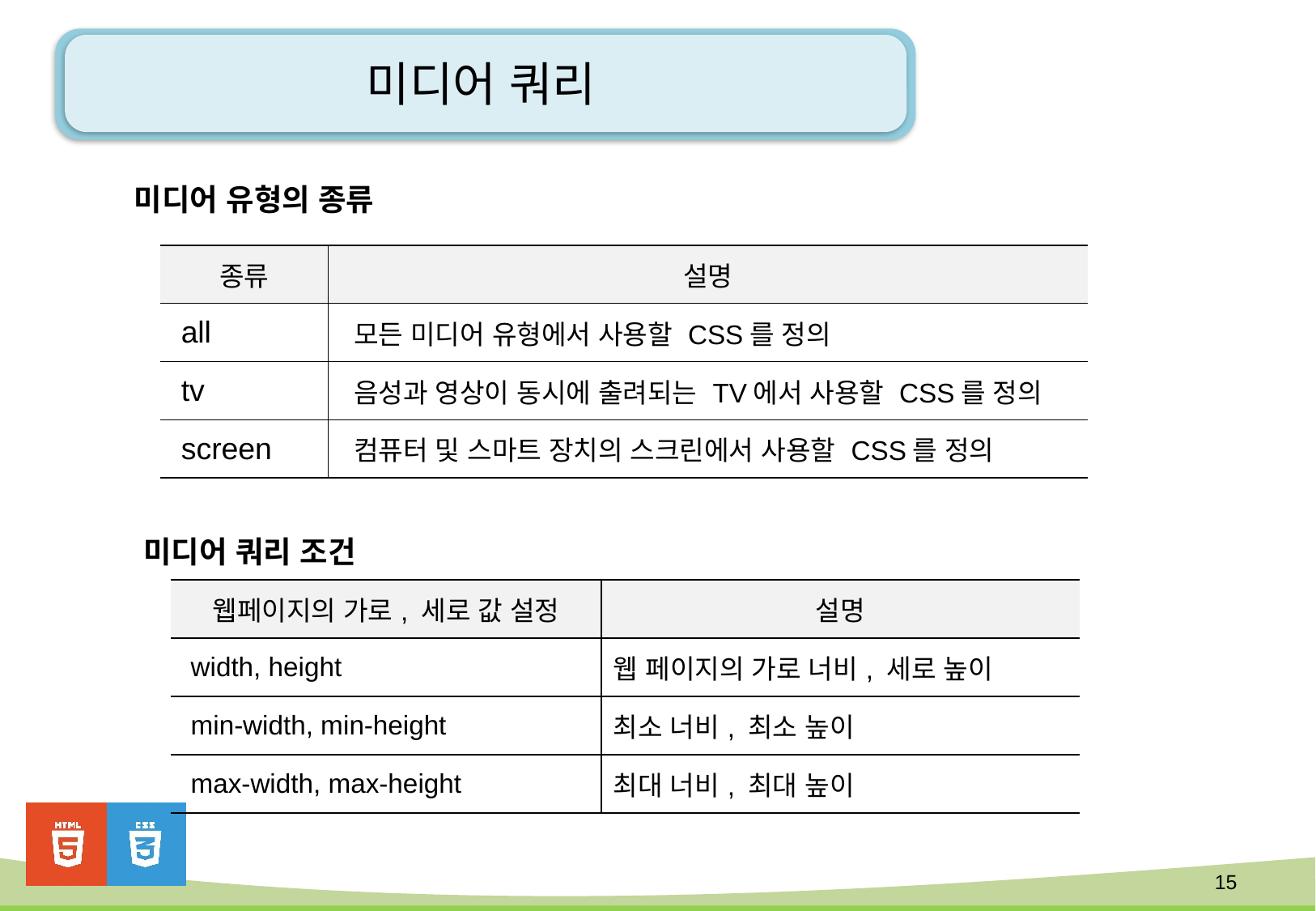

# 미디어 쿼리
미디어 유형의 종류
| 종류 | 설명 |
| --- | --- |
| all | 모든 미디어 유형에서 사용할 CSS를 정의 |
| tv | 음성과 영상이 동시에 출려되는 TV에서 사용할 CSS를 정의 |
| screen | 컴퓨터 및 스마트 장치의 스크린에서 사용할 CSS를 정의 |
미디어 쿼리 조건
| 웹페이지의 가로, 세로 값 설정 | 설명 |
| --- | --- |
| width, height | 웹 페이지의 가로 너비, 세로 높이 |
| min-width, min-height | 최소 너비, 최소 높이 |
| max-width, max-height | 최대 너비, 최대 높이 |
15